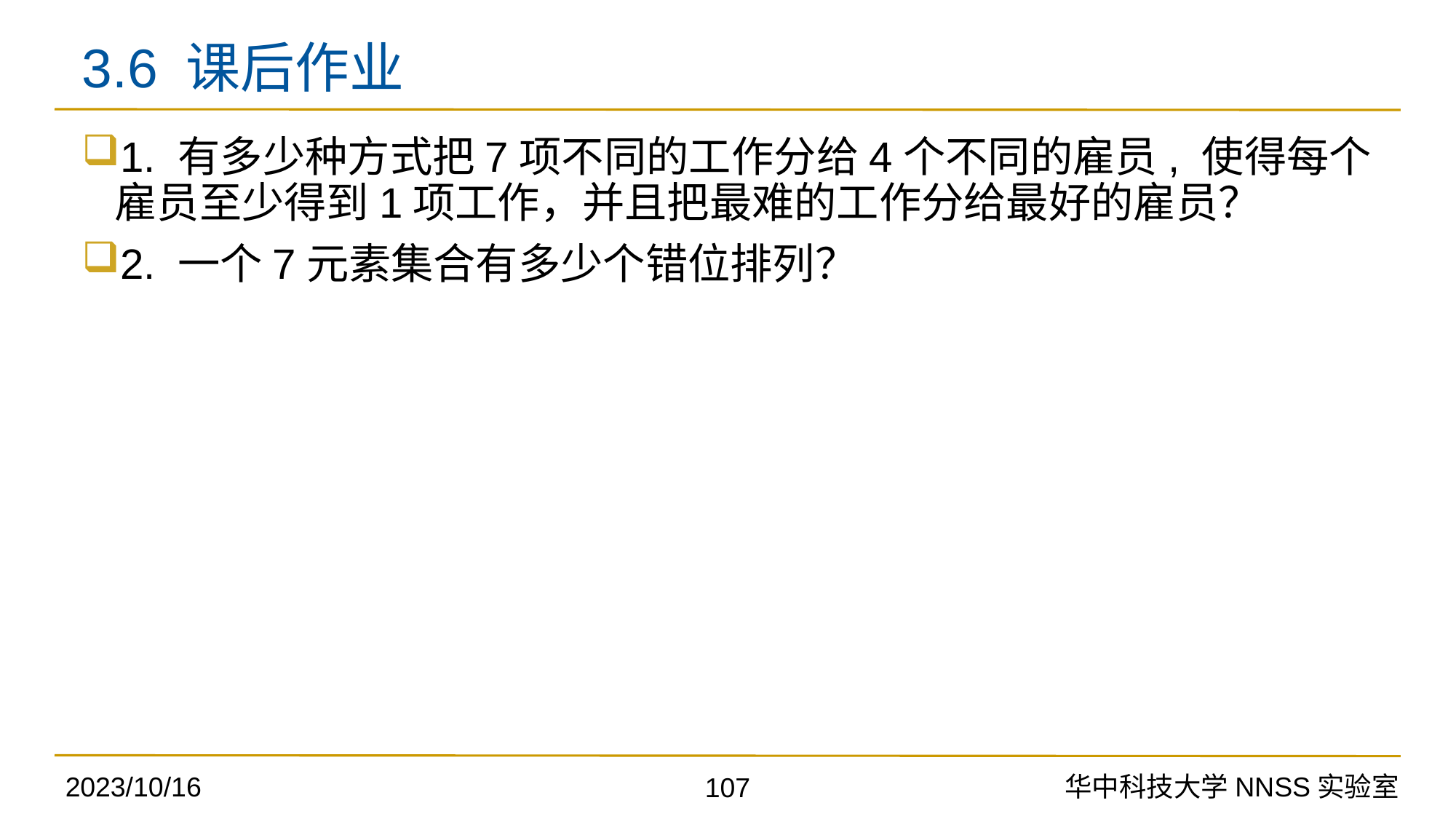

# 3.6 课后作业
1. 有多少种方式把7项不同的工作分给4个不同的雇员, 使得每个雇员至少得到1项工作，并且把最难的工作分给最好的雇员？
2. 一个7元素集合有多少个错位排列？

2023/10/16
华中科技大学NNSS实验室
107